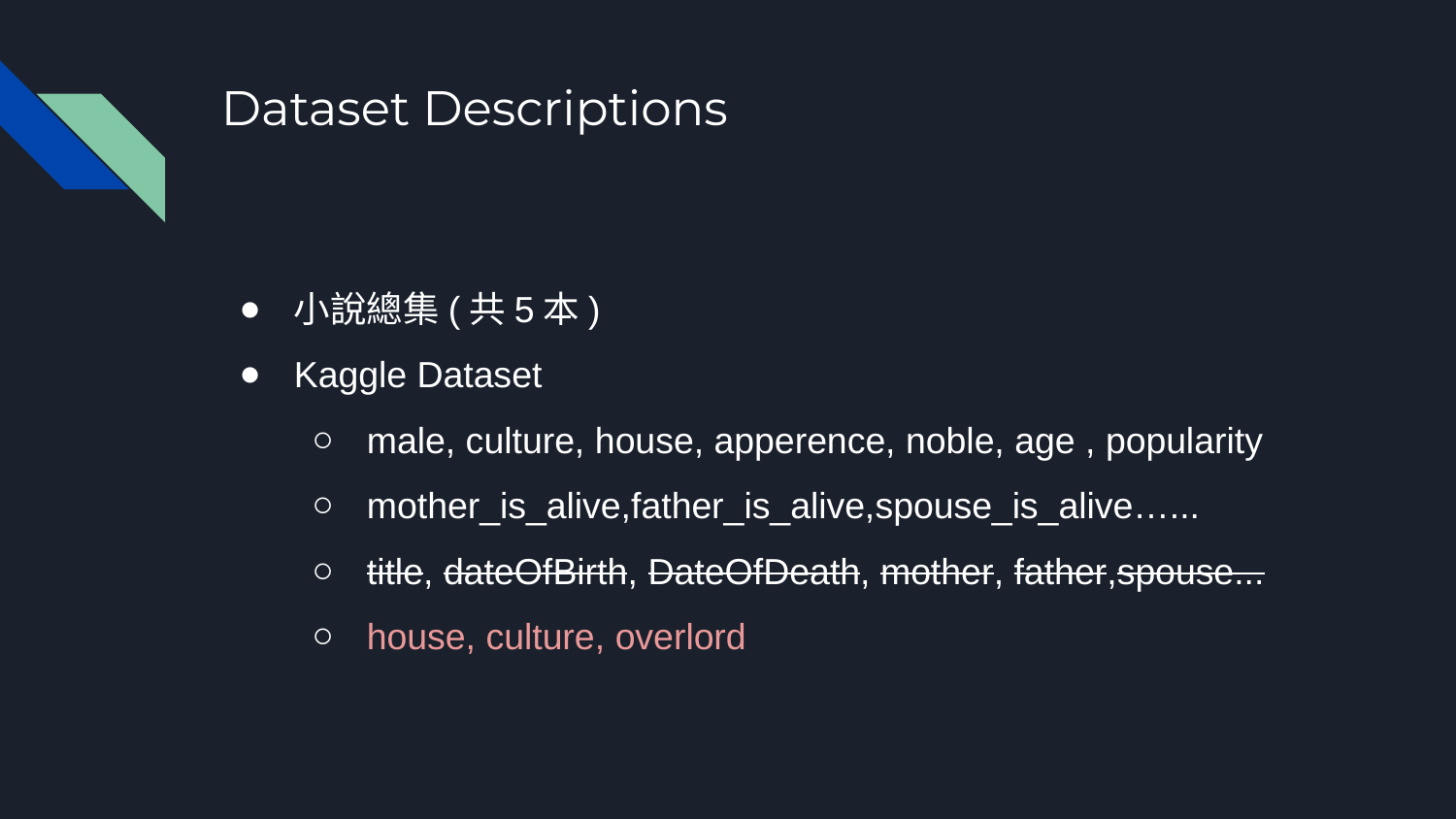

# Dataset Descriptions
小說總集(共5本)
Kaggle Dataset
male, culture, house, apperence, noble, age , popularity
mother_is_alive,father_is_alive,spouse_is_alive…...
title, dateOfBirth, DateOfDeath, mother, father,spouse...
house, culture, overlord